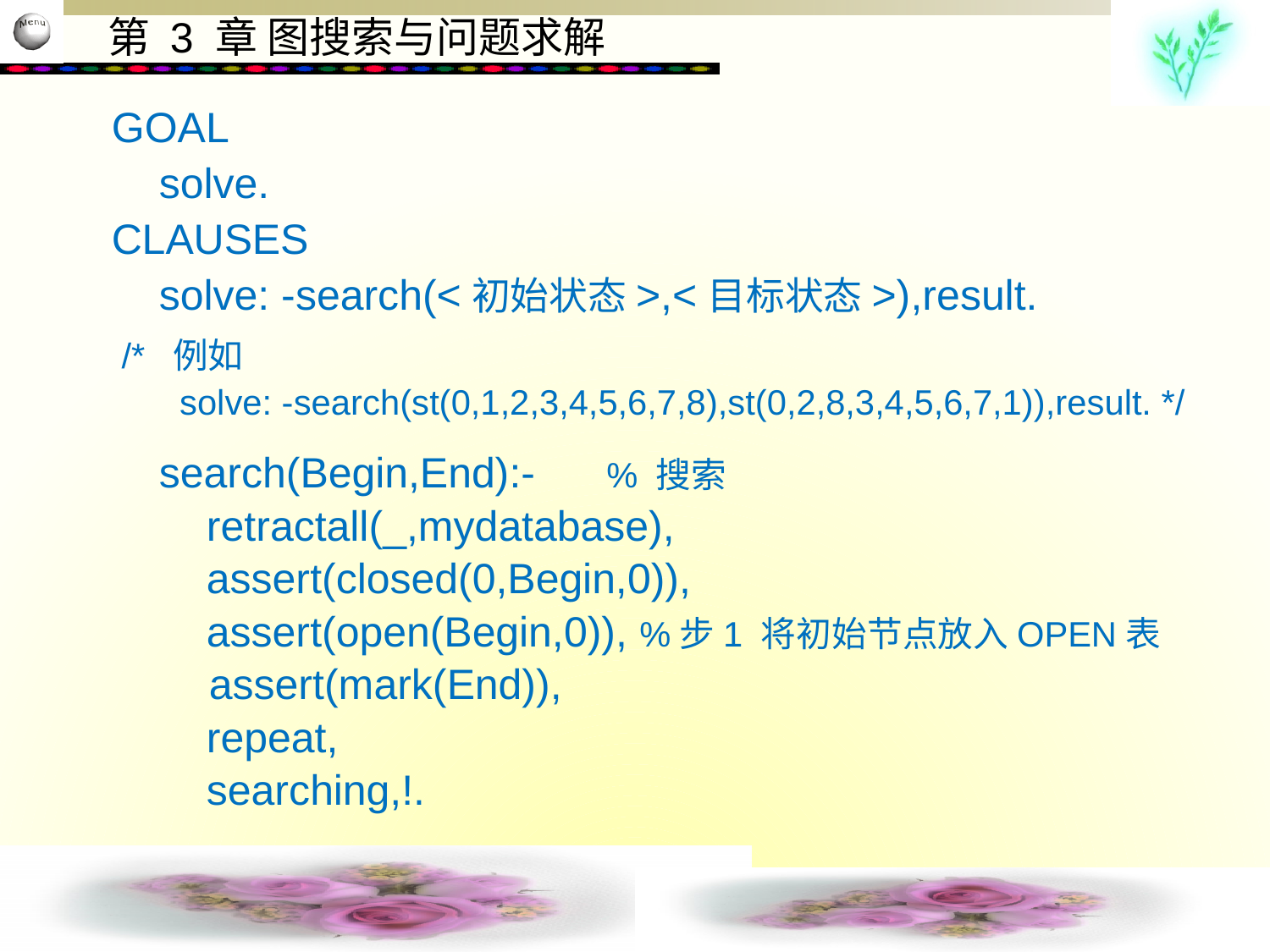

GOAL
    solve.
CLAUSES
    solve: -search(<初始状态>,<目标状态>),result.
 /*  例如
 　 solve: -search(st(0,1,2,3,4,5,6,7,8),st(0,2,8,3,4,5,6,7,1)),result. */
    search(Begin,End):-      % 搜索
        retractall(_,mydatabase),
        assert(closed(0,Begin,0)),
        assert(open(Begin,0)), %步1 将初始节点放入OPEN表
          assert(mark(End)),
        repeat,
        searching,!.